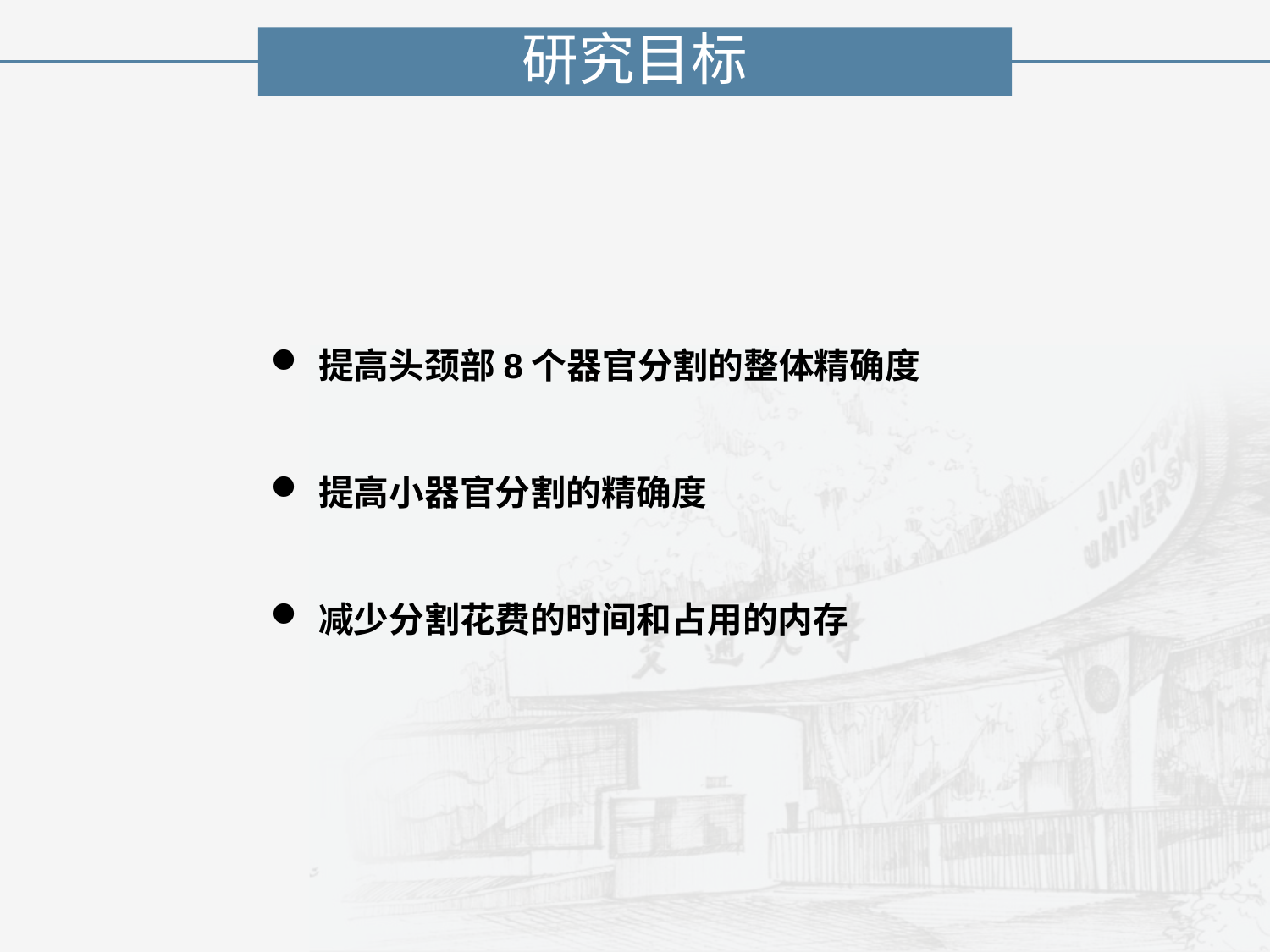

研究目标
提高头颈部8个器官分割的整体精确度

提高小器官分割的精确度

减少分割花费的时间和占用的内存